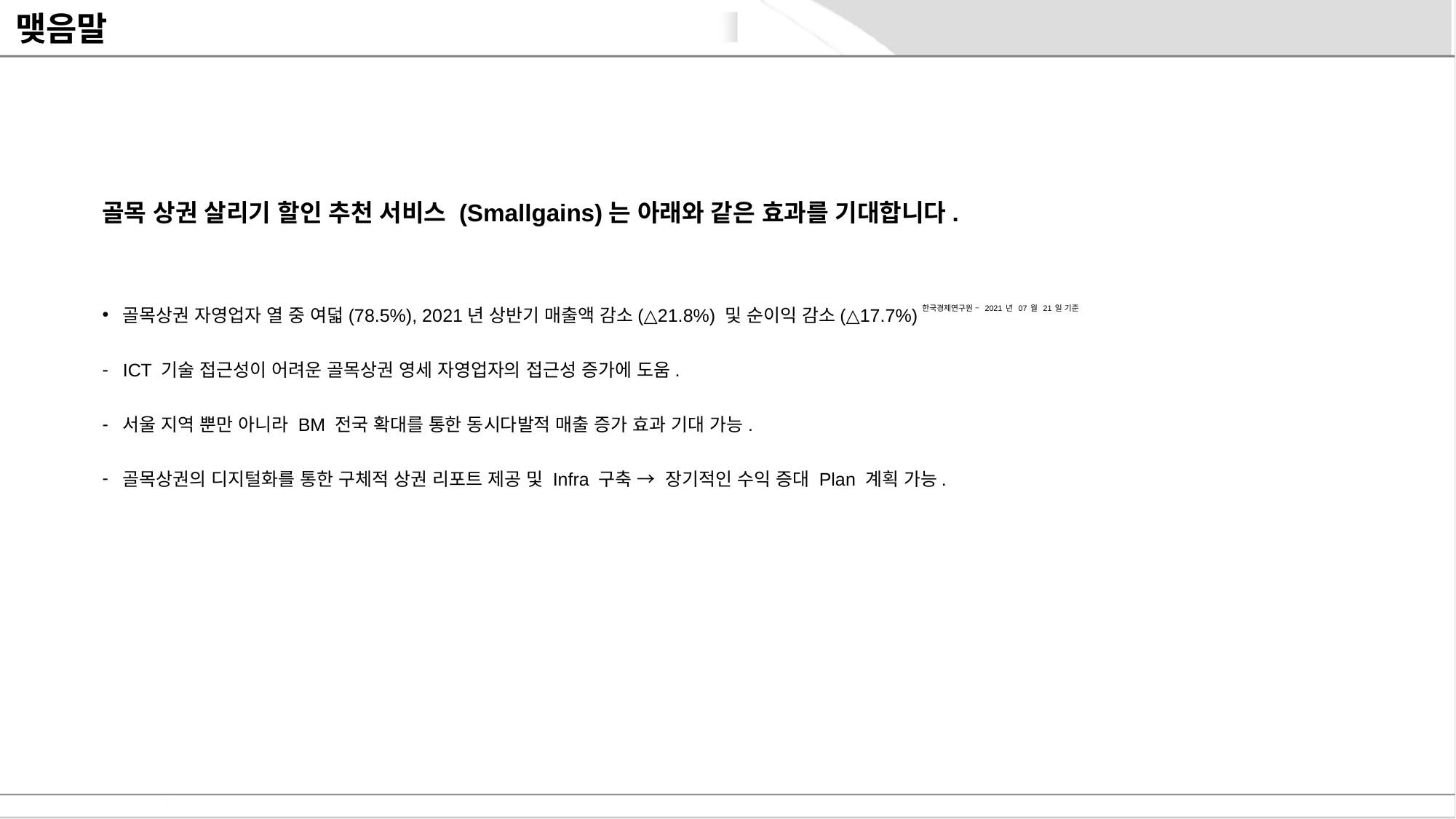

# 맺음말
골목 상권 살리기 할인 추천 서비스 (Smallgains)는 아래와 같은 효과를 기대합니다.

골목상권 자영업자 열 중 여덟(78.5%), 2021년 상반기 매출액 감소(△21.8%) 및 순이익 감소(△17.7%)한국경제연구원 – 2021년 07월 21일 기준
ICT 기술 접근성이 어려운 골목상권 영세 자영업자의 접근성 증가에 도움.
서울 지역 뿐만 아니라 BM 전국 확대를 통한 동시다발적 매출 증가 효과 기대 가능.
골목상권의 디지털화를 통한 구체적 상권 리포트 제공 및 Infra 구축 →  장기적인 수익 증대 Plan 계획 가능.